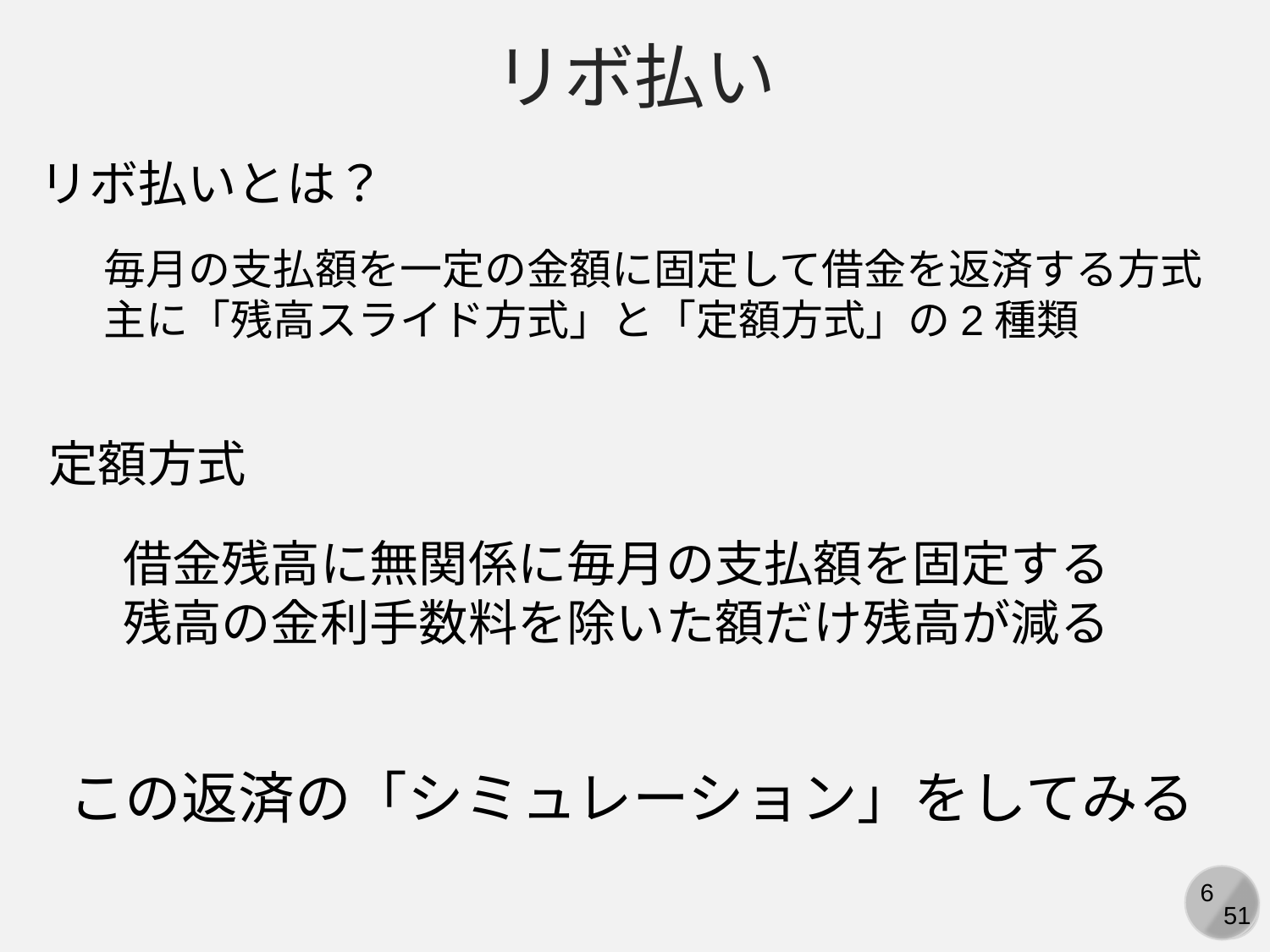

リボ払い
リボ払いとは？
毎月の支払額を一定の金額に固定して借金を返済する方式
主に「残高スライド方式」と「定額方式」の2種類
定額方式
借金残高に無関係に毎月の支払額を固定する
残高の金利手数料を除いた額だけ残高が減る
この返済の「シミュレーション」をしてみる